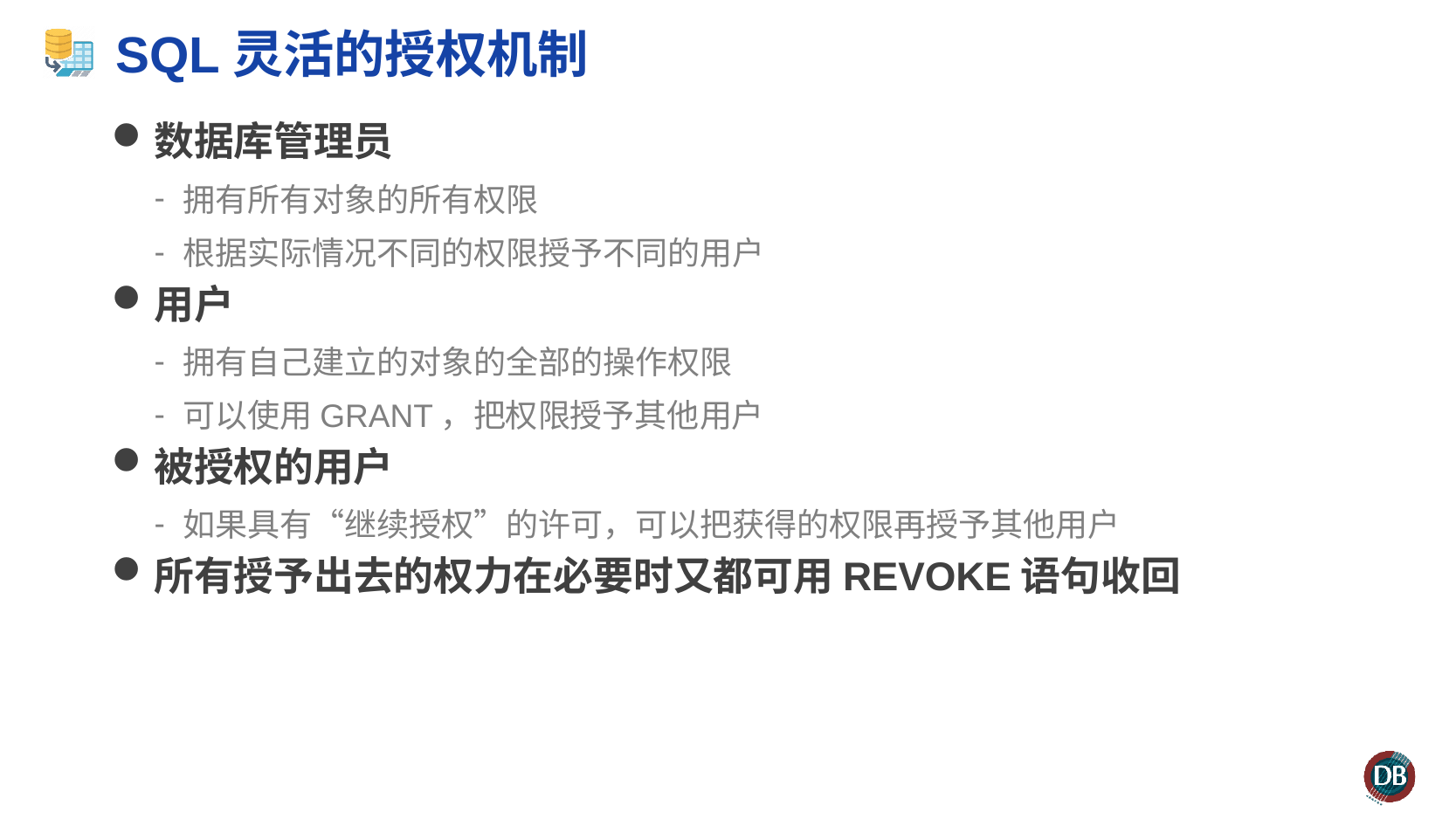

# SQL灵活的授权机制
数据库管理员
拥有所有对象的所有权限
根据实际情况不同的权限授予不同的用户
用户
拥有自己建立的对象的全部的操作权限
可以使用GRANT，把权限授予其他用户
被授权的用户
如果具有“继续授权”的许可，可以把获得的权限再授予其他用户
所有授予出去的权力在必要时又都可用REVOKE语句收回